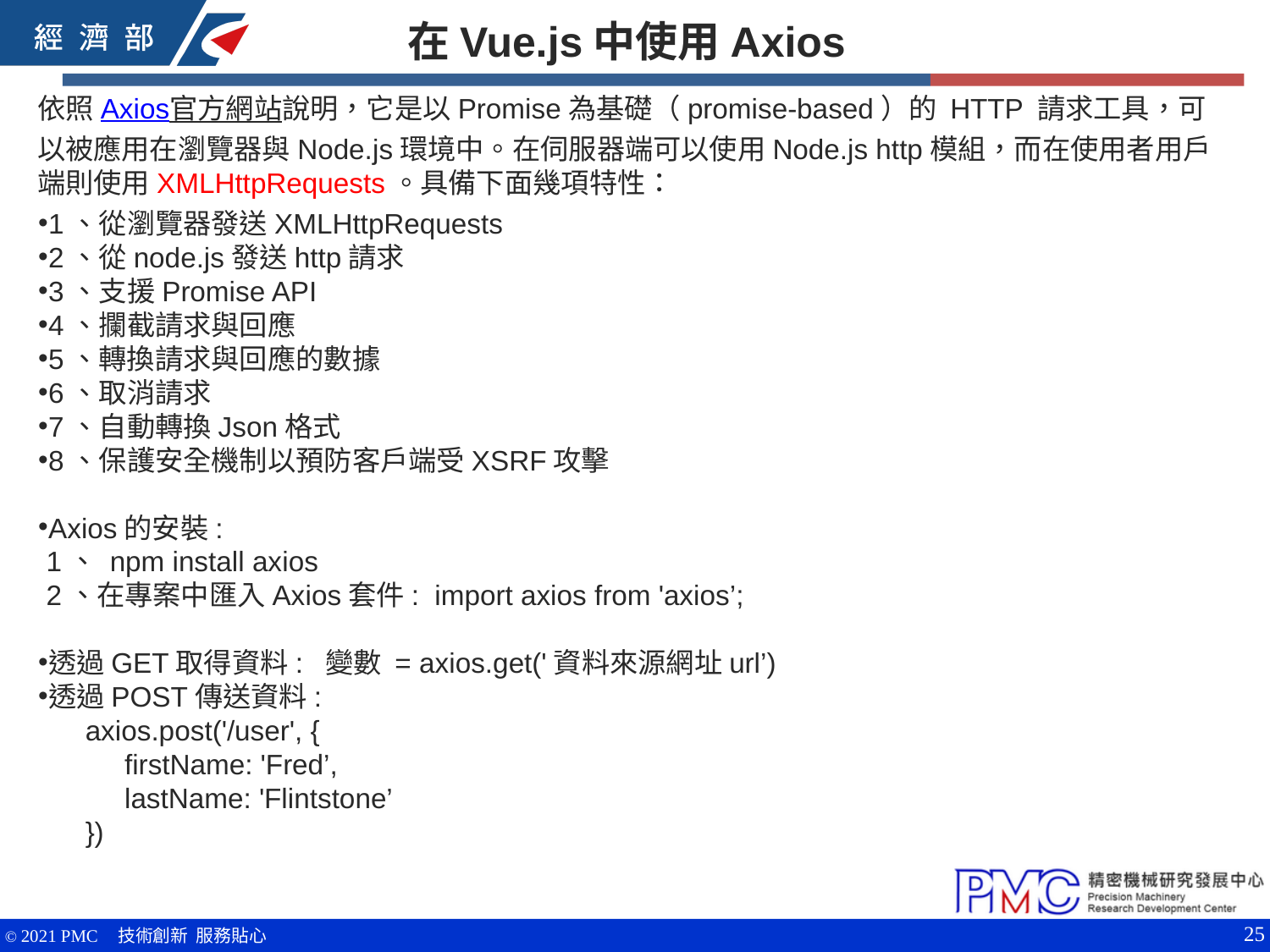

在Vue.js中使用Axios

依照Axios官方網站說明，它是以Promise為基礎（promise-based）的 HTTP 請求工具，可以被應用在瀏覽器與Node.js環境中。在伺服器端可以使用Node.js http模組，而在使用者用戶端則使用XMLHttpRequests。具備下面幾項特性：
1、從瀏覽器發送XMLHttpRequests
2、從node.js發送http請求
3、支援Promise API
4、攔截請求與回應
5、轉換請求與回應的數據
6、取消請求
7、自動轉換Json格式
8、保護安全機制以預防客戶端受XSRF攻擊

Axios的安裝:
 1、 npm install axios
 2、在專案中匯入Axios套件:  import axios from 'axios’;

透過GET取得資料:  變數 = axios.get('資料來源網址url’)
透過POST傳送資料:
      axios.post('/user', {
           firstName: 'Fred’,
           lastName: 'Flintstone’
      })

25